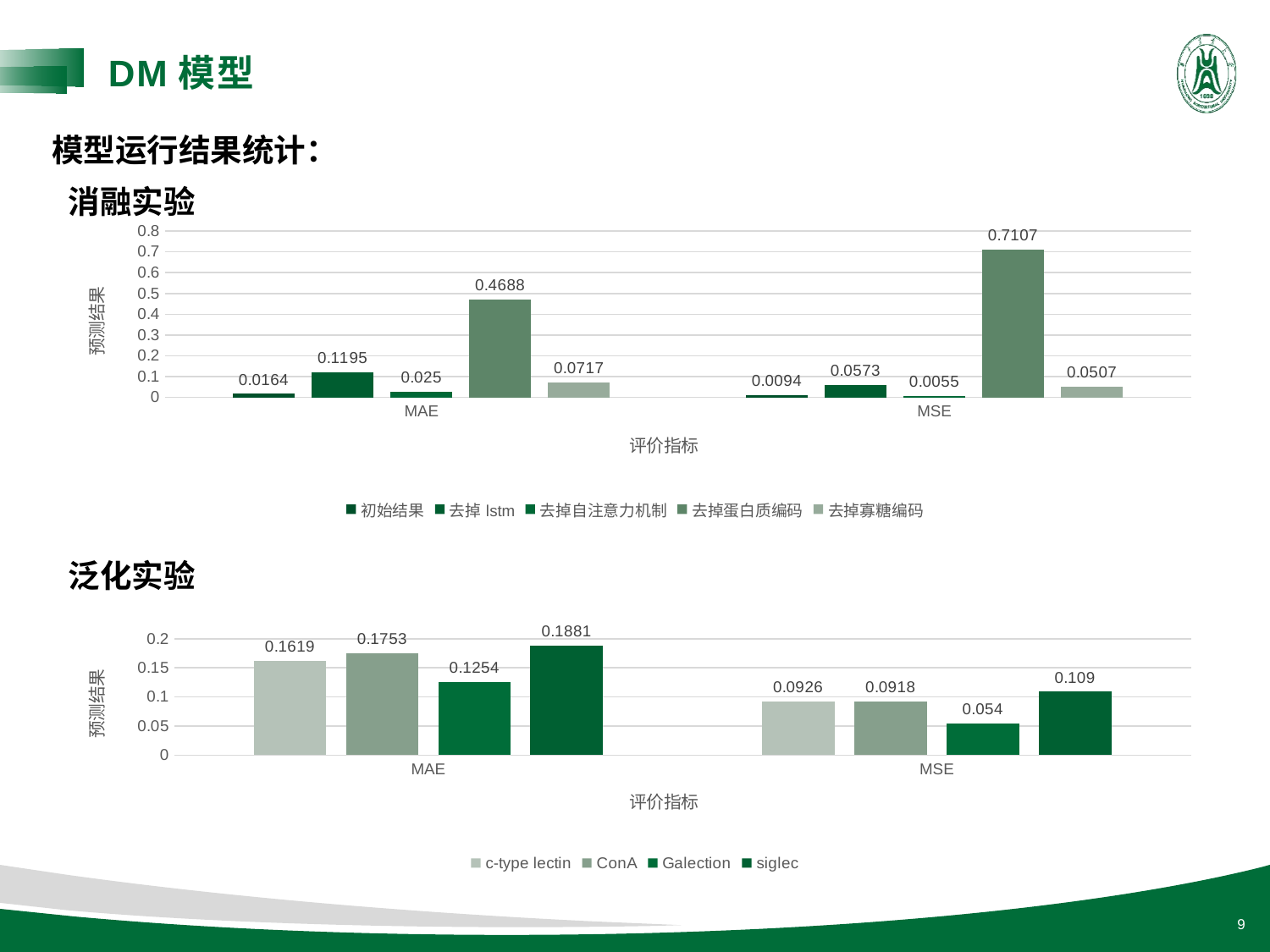

DM模型
模型运行结果统计：

消融实验

### Chart

| Category | 初始结果 | 去掉lstm | 去掉自注意力机制 | 去掉蛋白质编码 | 去掉寡糖编码 |
|---|---|---|---|---|---|
| MAE | 0.0164 | 0.1195 | 0.025 | 0.4688 | 0.0717 |
| MSE | 0.0094 | 0.0573 | 0.0055 | 0.7107 | 0.0507 |
泛化实验

### Chart

| Category | c-type lectin | ConA | Galection | siglec |
|---|---|---|---|---|
| MAE | 0.1619 | 0.1753 | 0.1254 | 0.1881 |
| MSE | 0.0926 | 0.0918 | 0.054 | 0.109 |
9